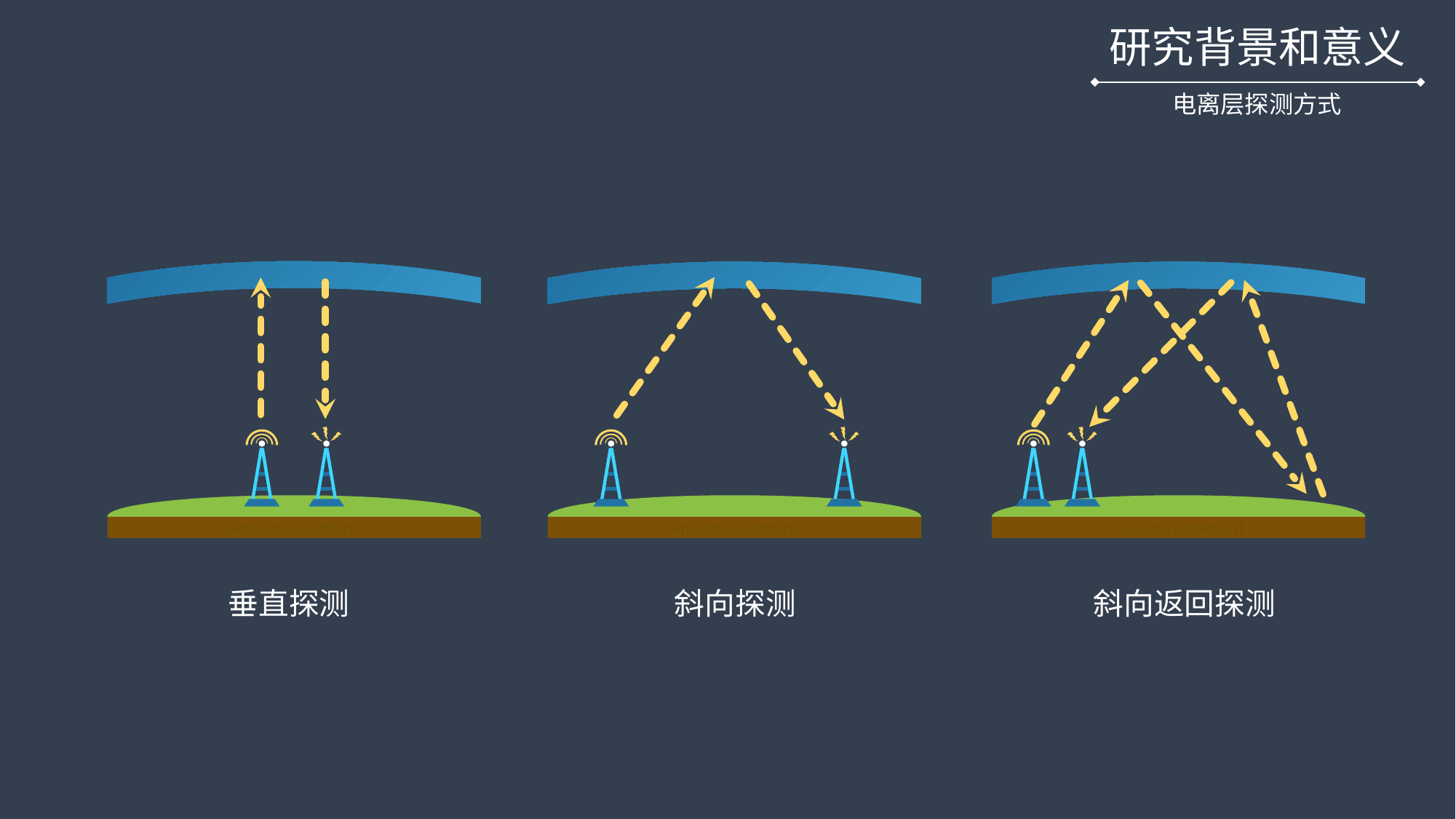

研究背景和意义
电离层探测方式

whu.edu.ionolab.zyl

whu.edu.ionolab.zyl

whu.edu.ionolab.zyl
垂直探测
斜向探测
 斜向返回探测